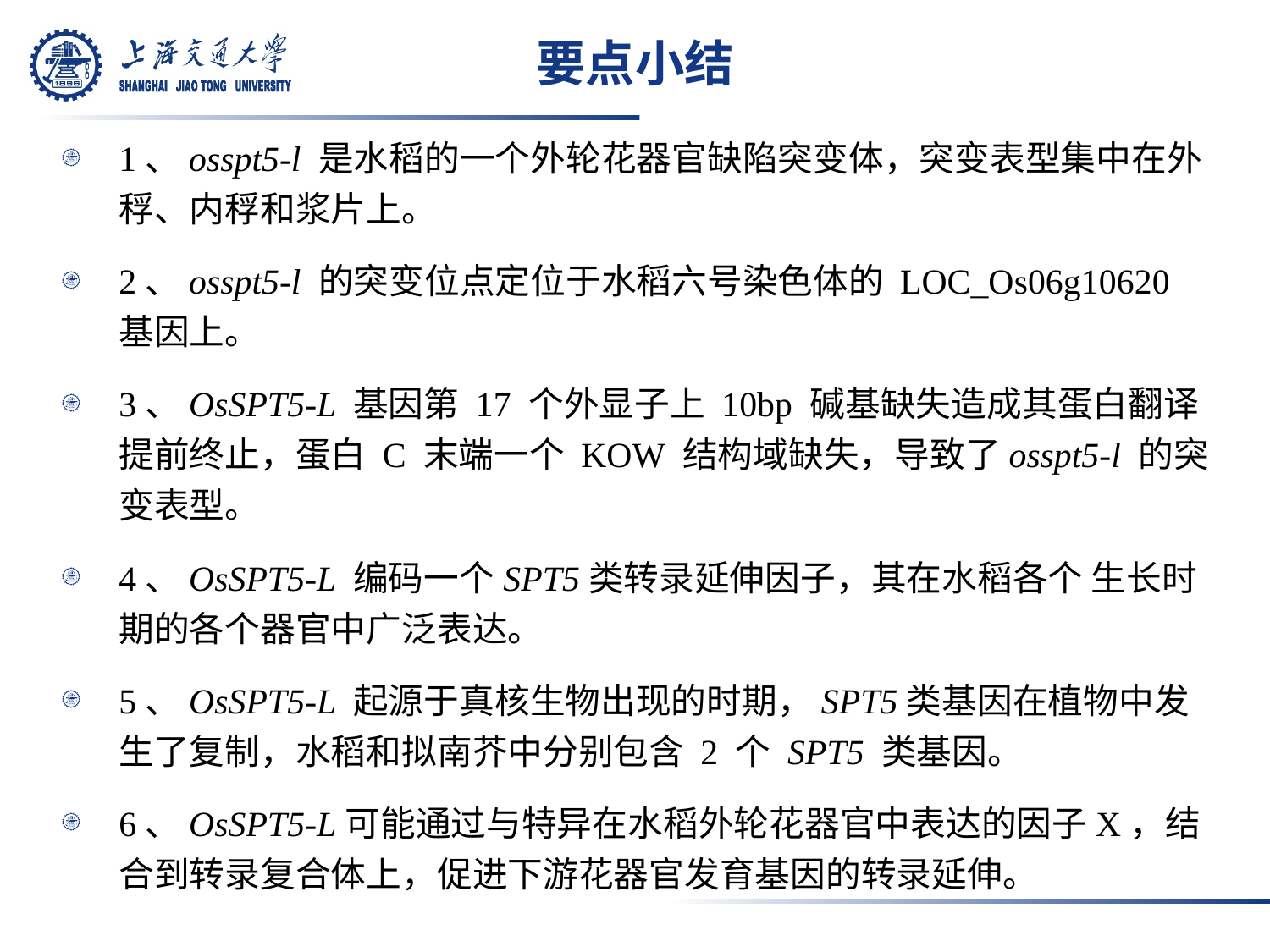

# 要点小结
1、osspt5-l 是水稻的一个外轮花器官缺陷突变体，突变表型集中在外稃、内稃和浆片上。
2、osspt5-l 的突变位点定位于水稻六号染色体的 LOC_Os06g10620 基因上。
3、OsSPT5-L 基因第 17 个外显子上 10bp 碱基缺失造成其蛋白翻译提前终止，蛋白 C 末端一个 KOW 结构域缺失，导致了osspt5-l 的突变表型。
4、OsSPT5-L 编码一个SPT5类转录延伸因子，其在水稻各个 生长时期的各个器官中广泛表达。
5、OsSPT5-L 起源于真核生物出现的时期，SPT5类基因在植物中发生了复制，水稻和拟南芥中分别包含 2 个 SPT5 类基因。
6、OsSPT5-L可能通过与特异在水稻外轮花器官中表达的因子X，结合到转录复合体上，促进下游花器官发育基因的转录延伸。